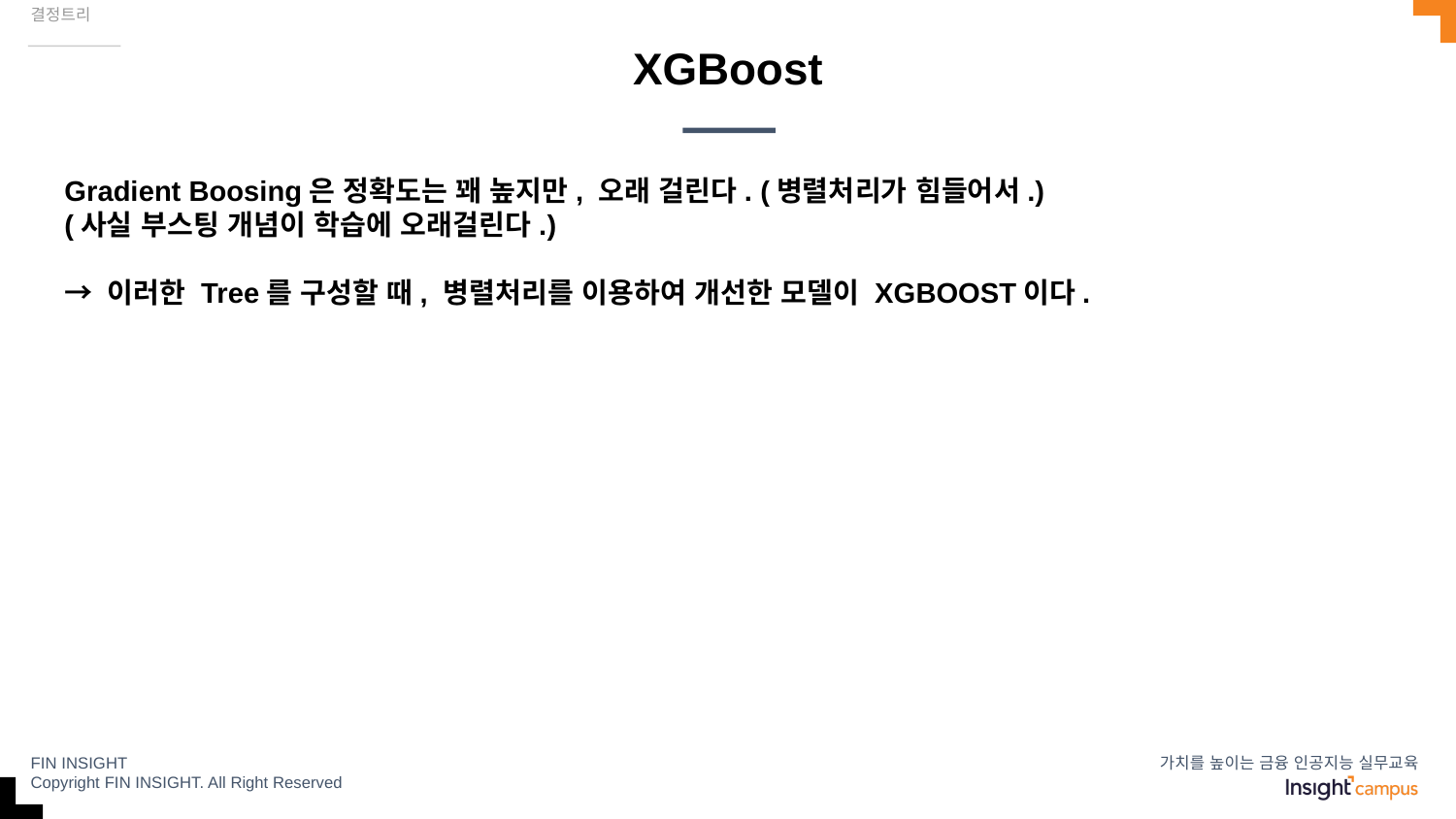

결정트리
# XGBoost
Gradient Boosing은 정확도는 꽤 높지만, 오래 걸린다. (병렬처리가 힘들어서.)
(사실 부스팅 개념이 학습에 오래걸린다.)

→ 이러한 Tree를 구성할 때, 병렬처리를 이용하여 개선한 모델이 XGBOOST이다.